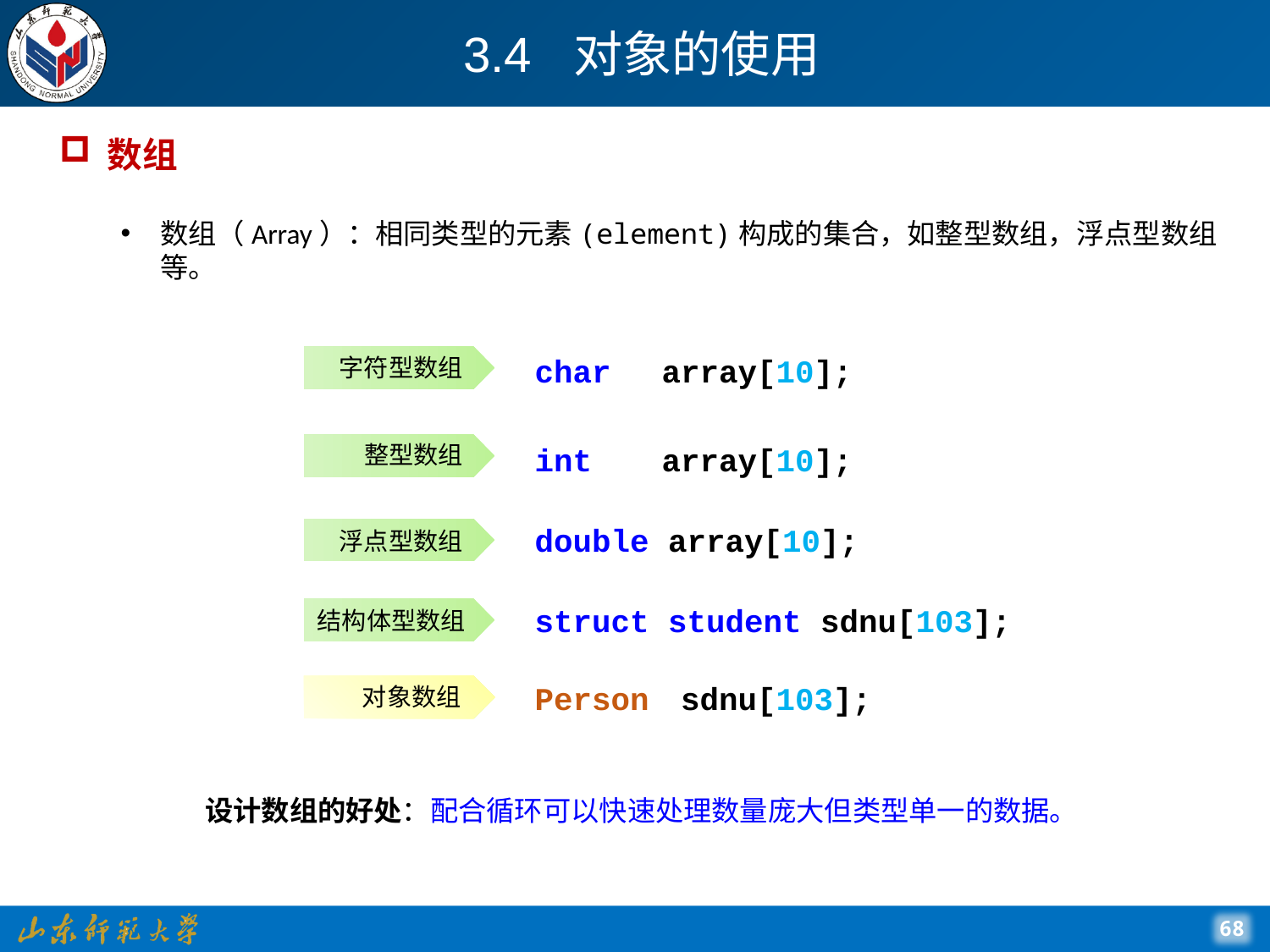

# 3.4 对象的使用
数组
数组（Array）：相同类型的元素(element)构成的集合，如整型数组，浮点型数组等。
char 	array[10];

字符型数组
int 	array[10];
整型数组

double array[10];

浮点型数组
struct student sdnu[103];

结构体型数组
Person	 sdnu[103];
对象数组

设计数组的好处：配合循环可以快速处理数量庞大但类型单一的数据。